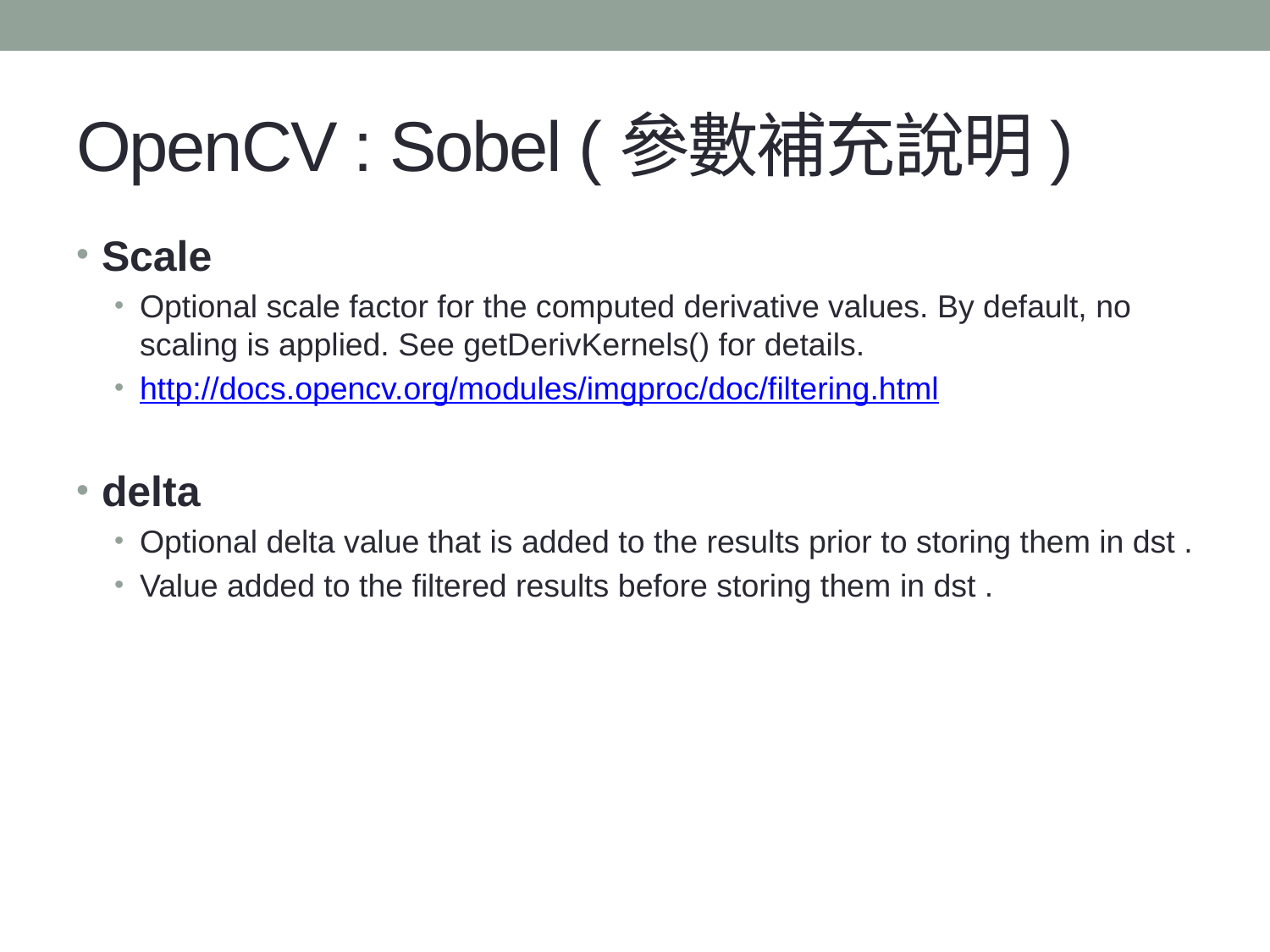

# OpenCV : Sobel (參數補充說明)
Scale
Optional scale factor for the computed derivative values. By default, no scaling is applied. See getDerivKernels() for details.
http://docs.opencv.org/modules/imgproc/doc/filtering.html

delta
Optional delta value that is added to the results prior to storing them in dst .
Value added to the filtered results before storing them in dst .